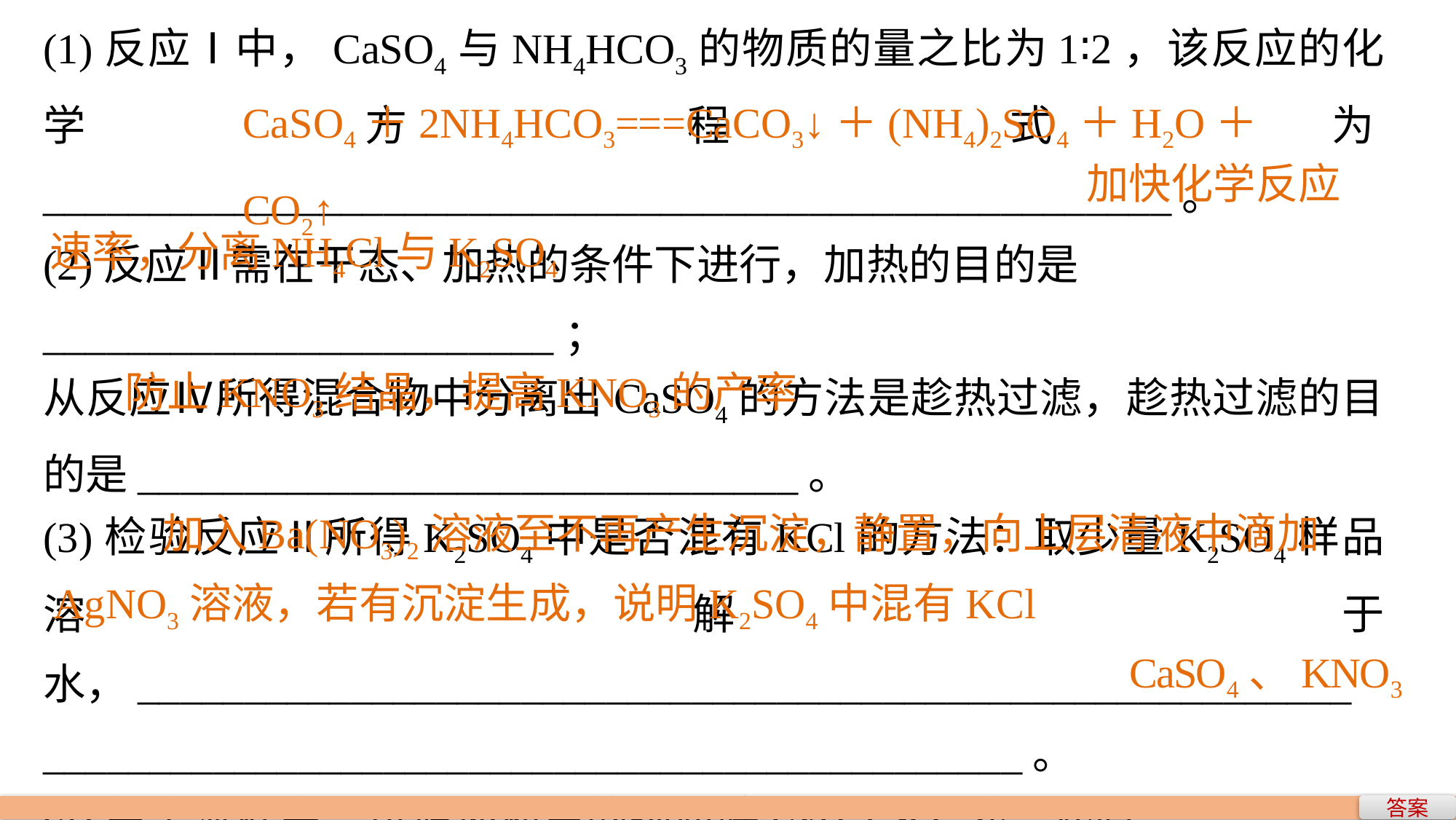

(1)反应Ⅰ中，CaSO4与NH4HCO3的物质的量之比为1∶2，该反应的化学方程式为_____________________________________________________。
(2)反应Ⅱ需在干态、加热的条件下进行，加热的目的是
________________________；
从反应Ⅳ所得混合物中分离出CaSO4的方法是趁热过滤，趁热过滤的目的是_______________________________。
(3)检验反应Ⅱ所得K2SO4中是否混有KCl的方法：取少量K2SO4样品溶解于水，_________________________________________________________
______________________________________________。
(4)整个流程中，可循环利用的物质除(NH4)2SO4外，还有___________ (填化学式)。
CaSO4＋2NH4HCO3===CaCO3↓＋(NH4)2SO4＋H2O＋CO2↑
加快化学反应
速率，分离NH4Cl与K2SO4
防止KNO3结晶，提高KNO3的产率
	加入Ba(NO3)2溶液至不再产生沉淀，静置，向上层清液中滴加AgNO3溶液，若有沉淀生成，说明K2SO4中混有KCl
CaSO4、KNO3
答案